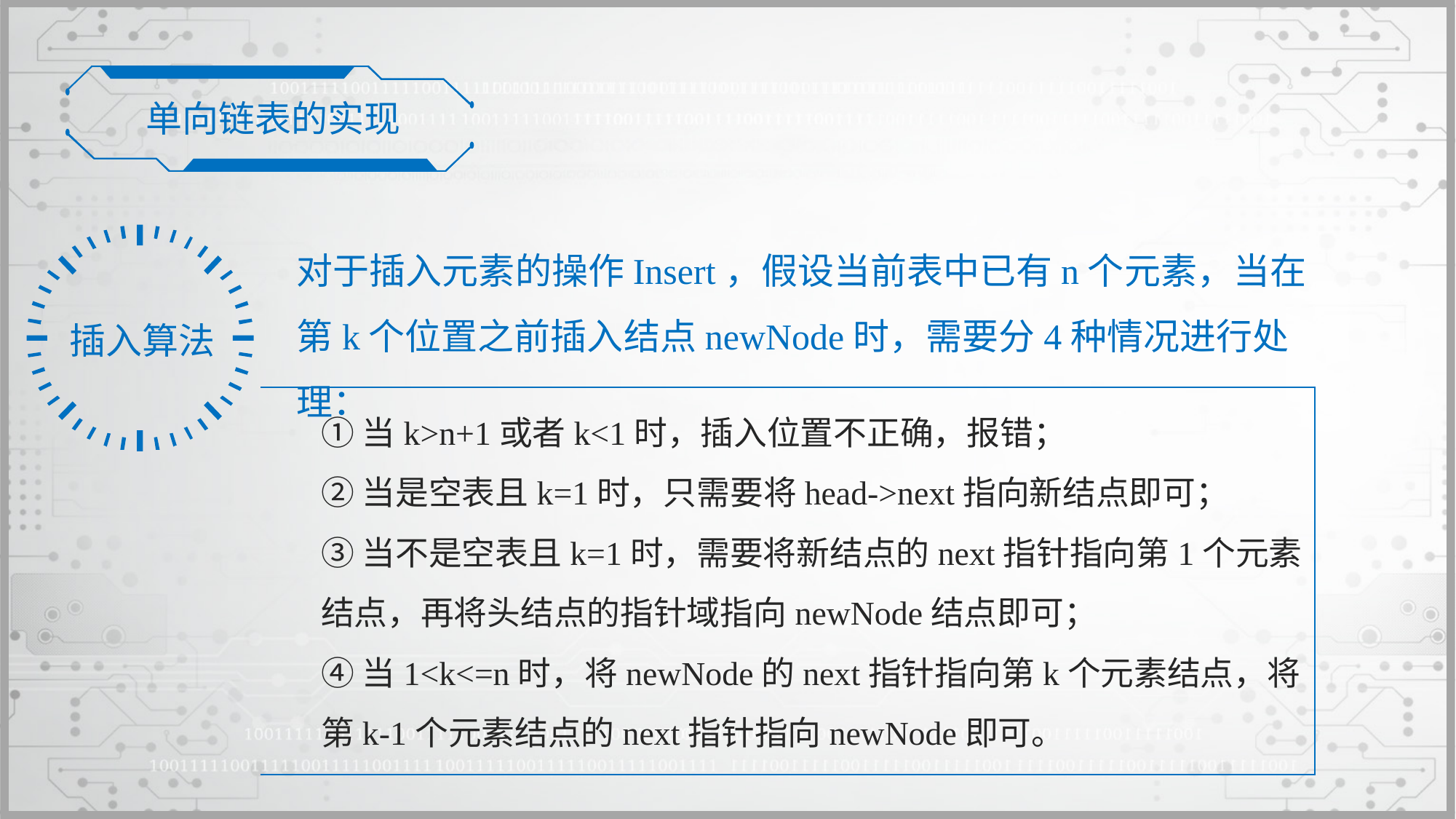

单向链表的实现
对于插入元素的操作Insert，假设当前表中已有n个元素，当在第k个位置之前插入结点newNode时，需要分4种情况进行处理：

  插入算法
①当k>n+1或者k<1时，插入位置不正确，报错；
②当是空表且k=1时，只需要将head->next指向新结点即可；
③当不是空表且k=1时，需要将新结点的next指针指向第1个元素结点，再将头结点的指针域指向newNode结点即可；
④当1<k<=n时，将newNode的next指针指向第k个元素结点，将第k-1个元素结点的next指针指向newNode即可。